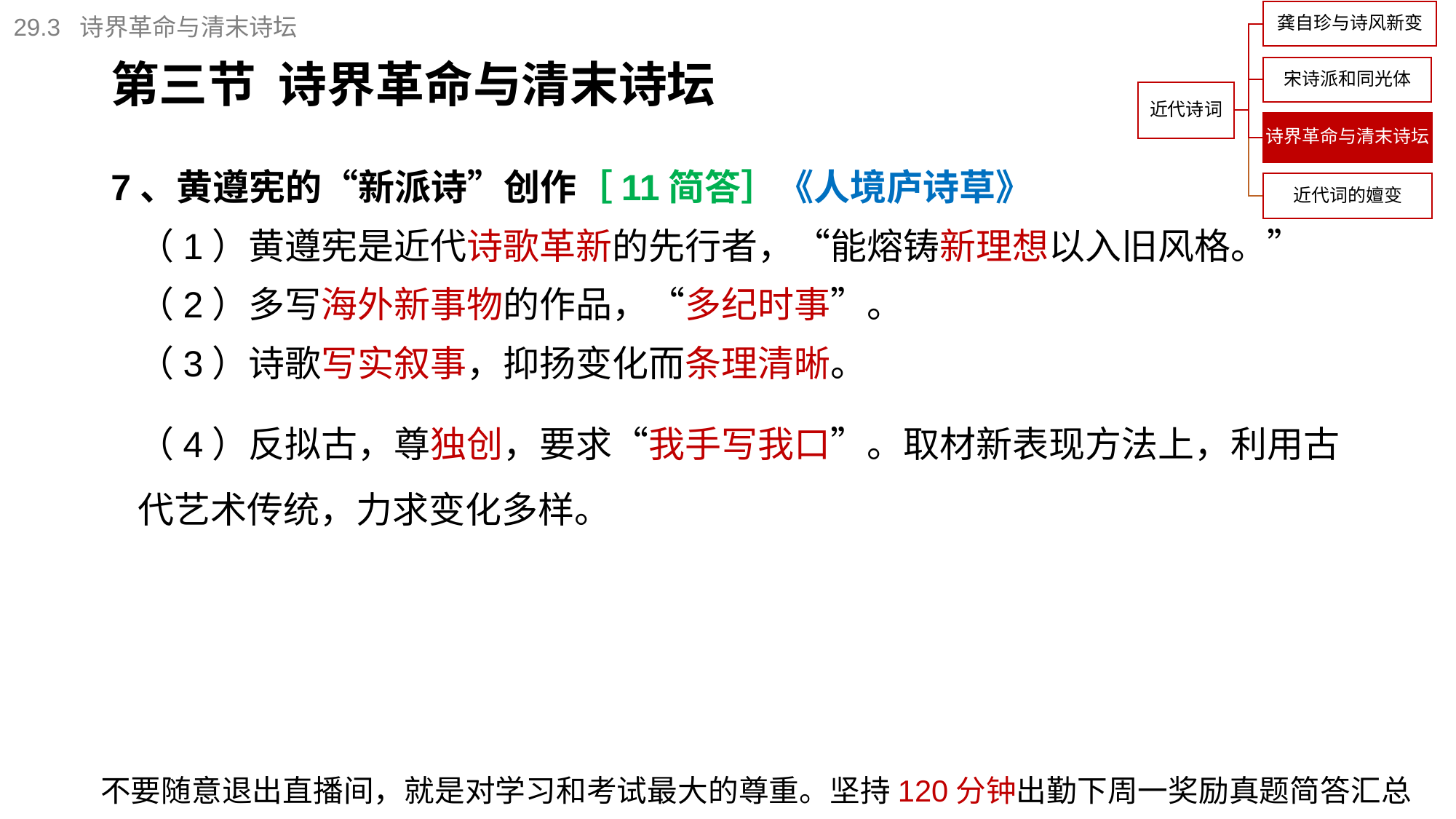

近代诗词
龚自珍与诗风新变
宋诗派和同光体
诗界革命与清末诗坛
近代词的嬗变
29.3  诗界革命与清末诗坛
# 第三节  诗界革命与清末诗坛

7、黄遵宪的“新派诗”创作［11简答］《人境庐诗草》
（1）黄遵宪是近代诗歌革新的先行者，“能熔铸新理想以入旧风格。”
（2）多写海外新事物的作品，“多纪时事”。
（3）诗歌写实叙事，抑扬变化而条理清晰。
（4）反拟古，尊独创，要求“我手写我口”。取材新表现方法上，利用古代艺术传统，力求变化多样。